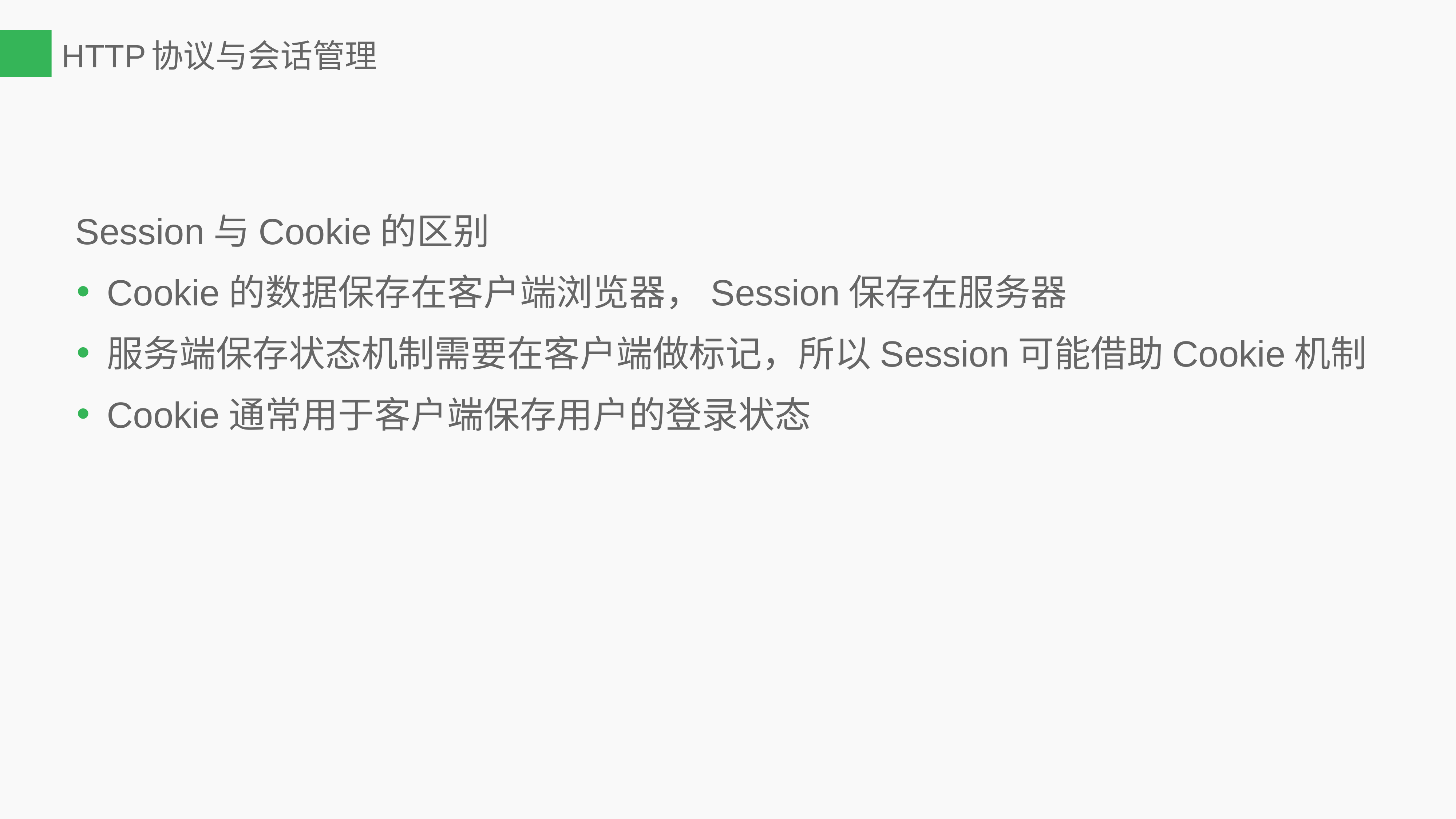

# HTTP协议与会话管理
 Session与Cookie的区别
Cookie的数据保存在客户端浏览器，Session保存在服务器
服务端保存状态机制需要在客户端做标记，所以Session可能借助Cookie机制
Cookie通常用于客户端保存用户的登录状态